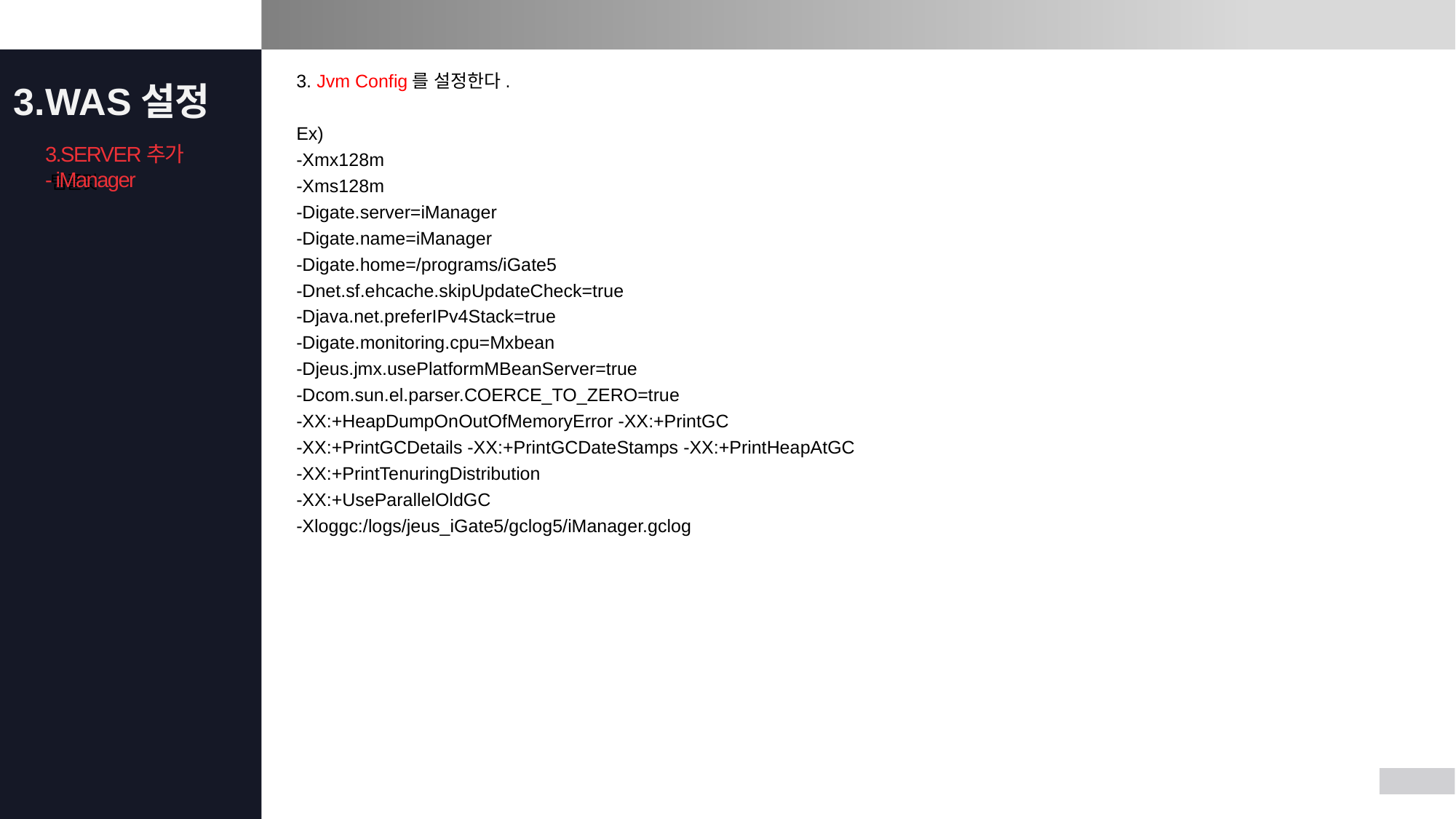

3. Jvm Config를 설정한다.

Ex)
-Xmx128m
-Xms128m
-Digate.server=iManager
-Digate.name=iManager
-Digate.home=/programs/iGate5
-Dnet.sf.ehcache.skipUpdateCheck=true
-Djava.net.preferIPv4Stack=true
-Digate.monitoring.cpu=Mxbean
-Djeus.jmx.usePlatformMBeanServer=true
-Dcom.sun.el.parser.COERCE_TO_ZERO=true
-XX:+HeapDumpOnOutOfMemoryError -XX:+PrintGC
-XX:+PrintGCDetails -XX:+PrintGCDateStamps -XX:+PrintHeapAtGC
-XX:+PrintTenuringDistribution
-XX:+UseParallelOldGC
-Xloggc:/logs/jeus_iGate5/gclog5/iManager.gclog
3.WAS설정
Appendix
템플릿
3.SERVER추가
- iManager